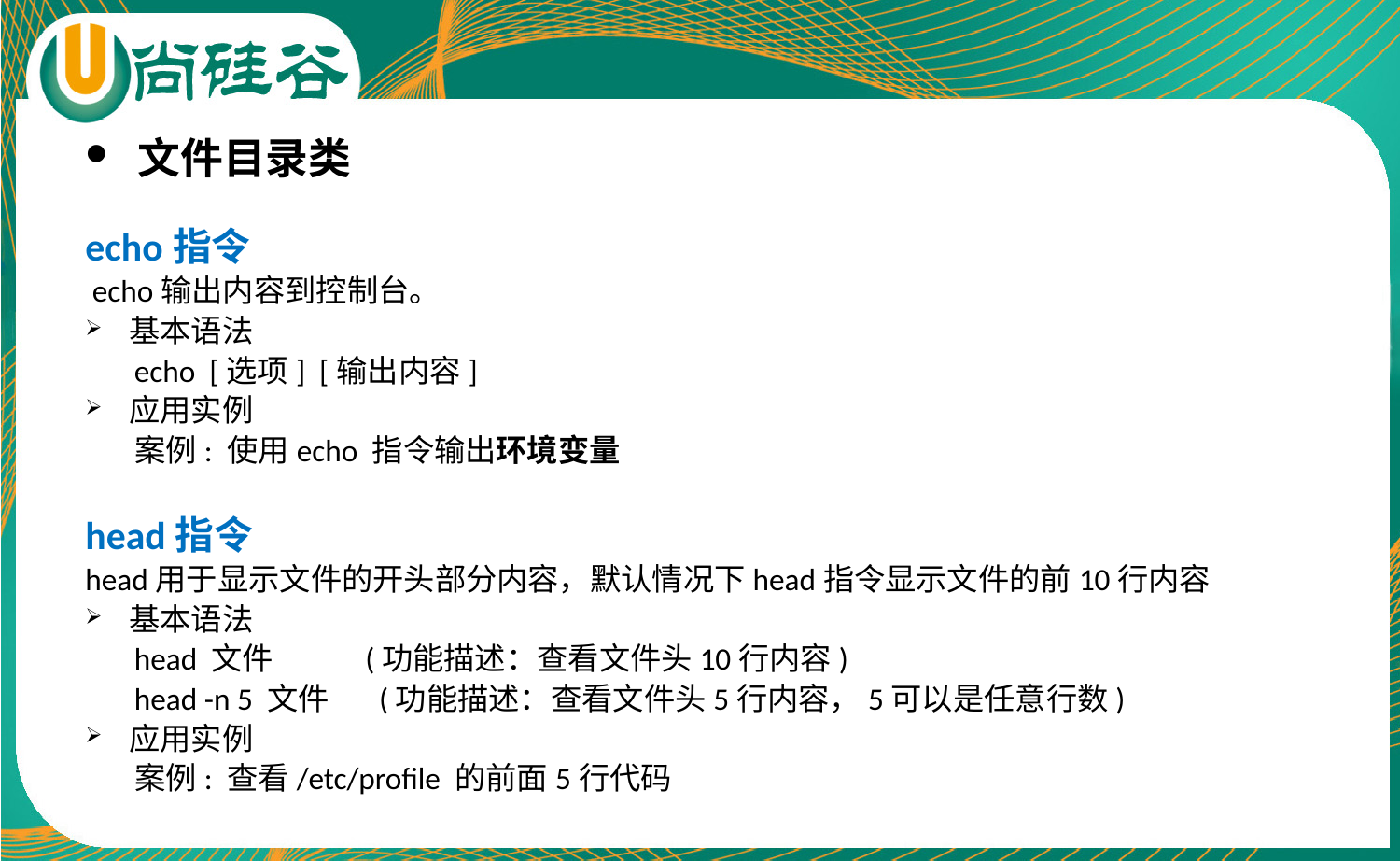

文件目录类
echo指令
 echo输出内容到控制台。
基本语法
       echo  [选项]  [输出内容]
应用实例
      案例: 使用echo 指令输出环境变量

head指令
head用于显示文件的开头部分内容，默认情况下head指令显示文件的前10行内容
基本语法
       head 文件	(功能描述：查看文件头10行内容)
       head -n 5 文件      (功能描述：查看文件头5行内容，5可以是任意行数)
应用实例
      案例: 查看/etc/profile 的前面5行代码